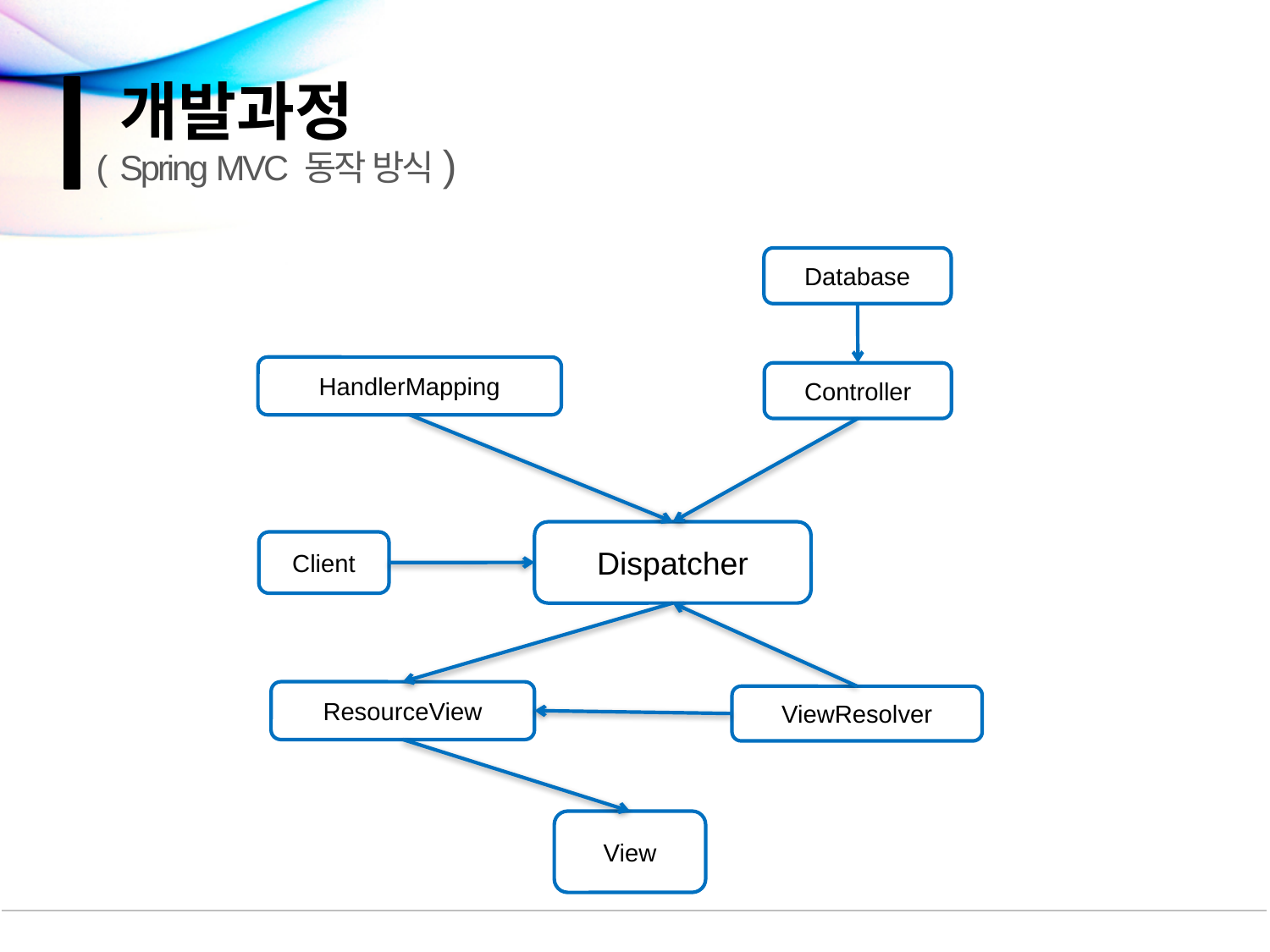

개발과정

(  Spring MVC 동작 방식)
Database
HandlerMapping
Controller
Dispatcher
Client
ResourceView
ViewResolver
View